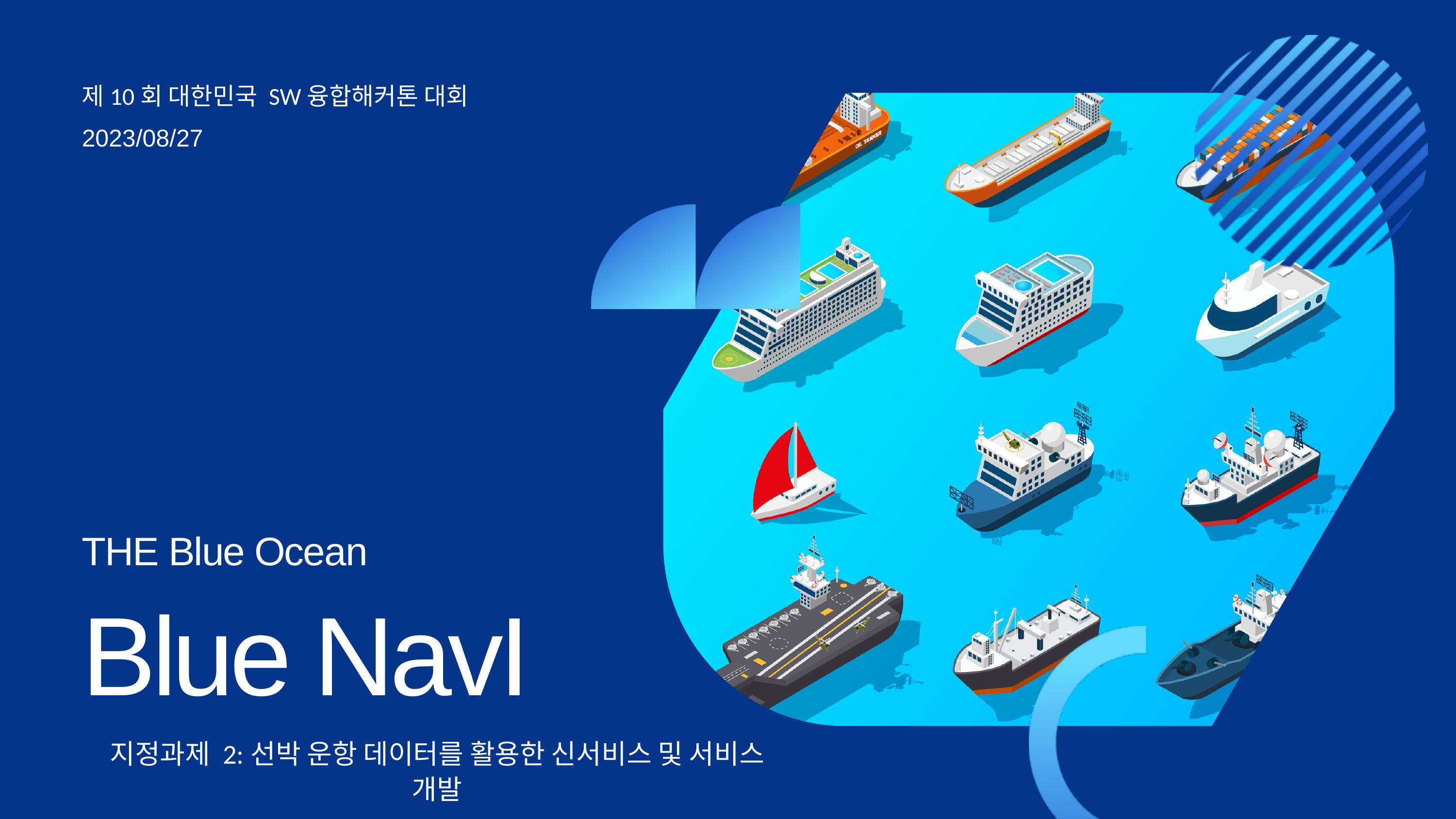

제10회 대한민국 SW융합해커톤 대회
2023/08/27

THE Blue Ocean
Blue NavI

지정과제 2:선박 운항 데이터를 활용한 신서비스 및 서비스 개발